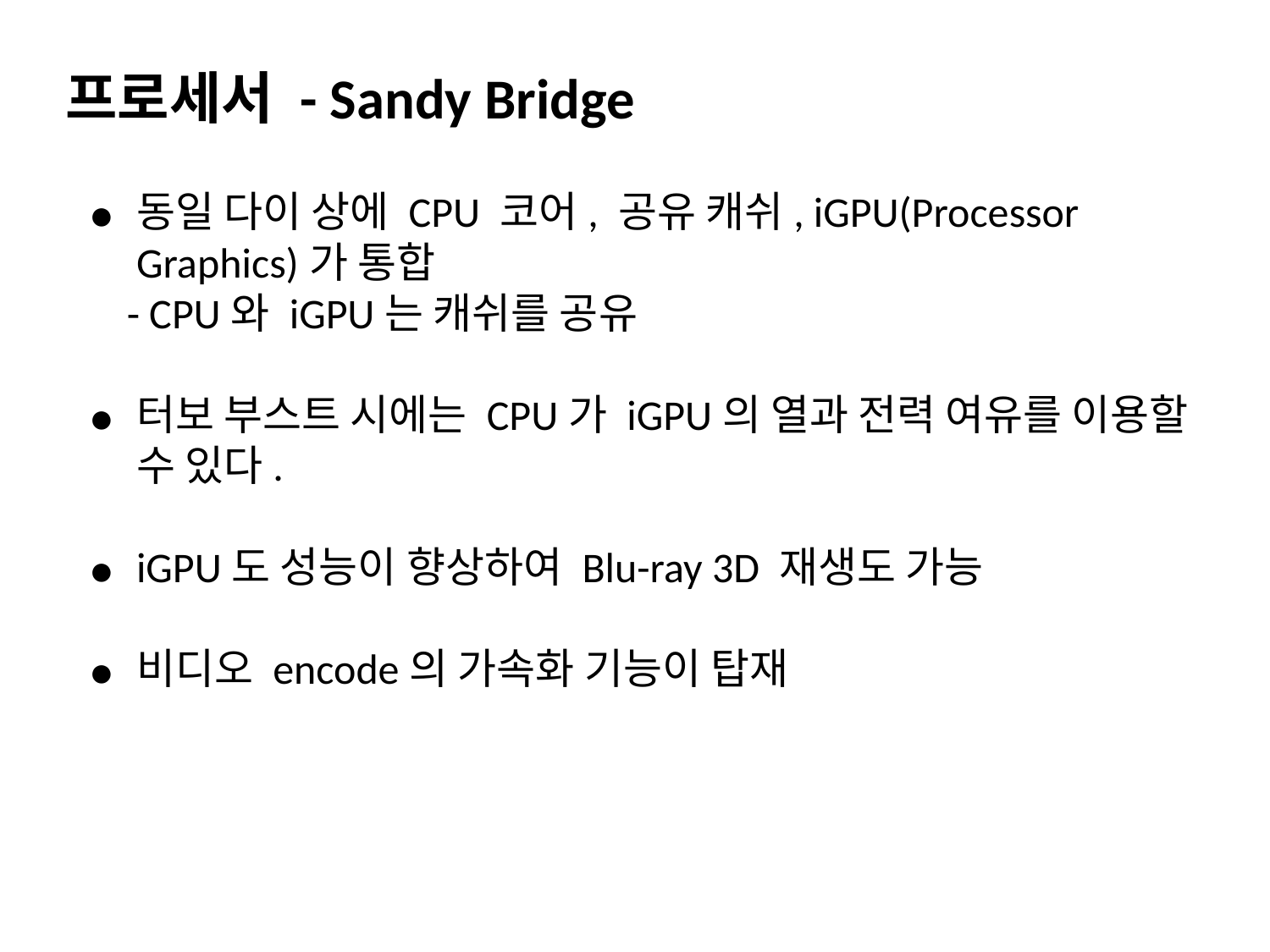

프로세서 - Sandy Bridge
동일 다이 상에 CPU 코어, 공유 캐쉬, iGPU(Processor Graphics)가 통합
    - CPU와 iGPU는 캐쉬를 공유
터보 부스트 시에는 CPU가 iGPU의 열과 전력 여유를 이용할 수 있다.
iGPU도 성능이 향상하여 Blu-ray 3D 재생도 가능
비디오 encode의 가속화 기능이 탑재